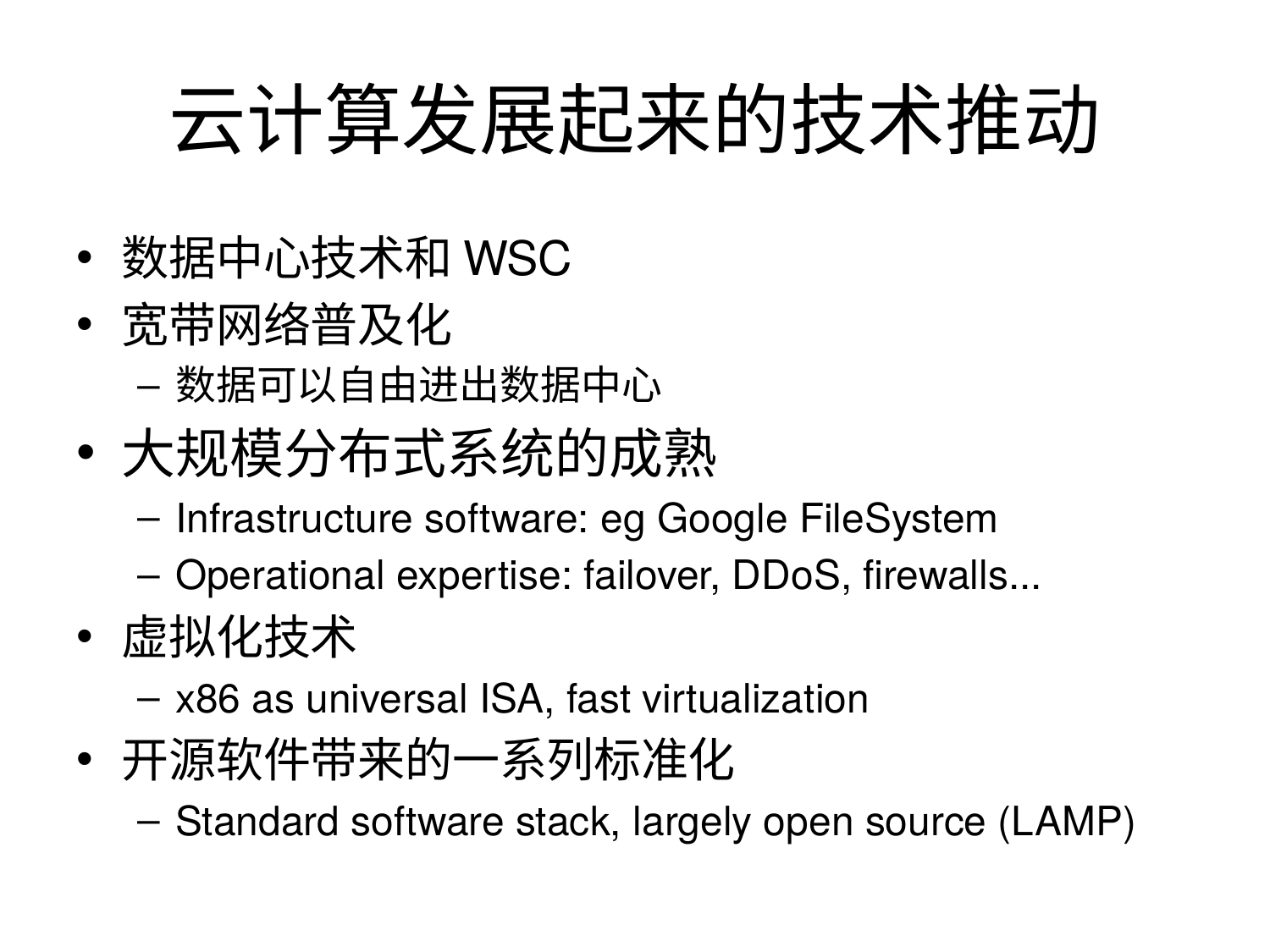

# 云计算发展起来的技术推动
数据中心技术和WSC
宽带网络普及化
数据可以自由进出数据中心
大规模分布式系统的成熟
Infrastructure software: eg Google FileSystem
Operational expertise: failover, DDoS, firewalls...
虚拟化技术
x86 as universal ISA, fast virtualization
开源软件带来的一系列标准化
Standard software stack, largely open source (LAMP)